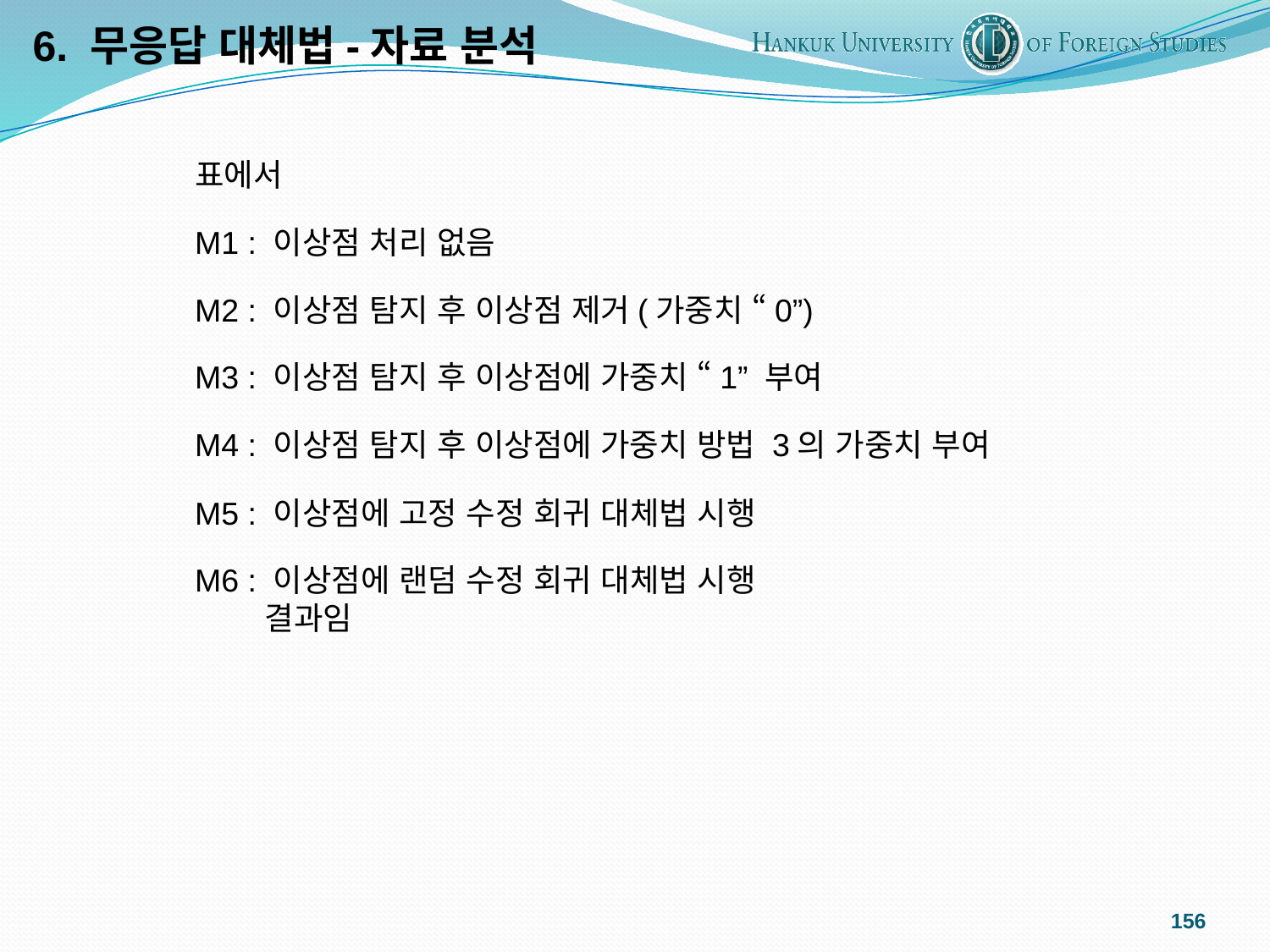

6. 무응답 대체법-자료 분석
표에서

M1 : 이상점 처리 없음

M2 : 이상점 탐지 후 이상점 제거(가중치 “0”)

M3 : 이상점 탐지 후 이상점에 가중치 “1” 부여

M4 : 이상점 탐지 후 이상점에 가중치 방법 3의 가중치 부여

M5 : 이상점에 고정 수정 회귀 대체법 시행

M6 : 이상점에 랜덤 수정 회귀 대체법 시행
       결과임
156